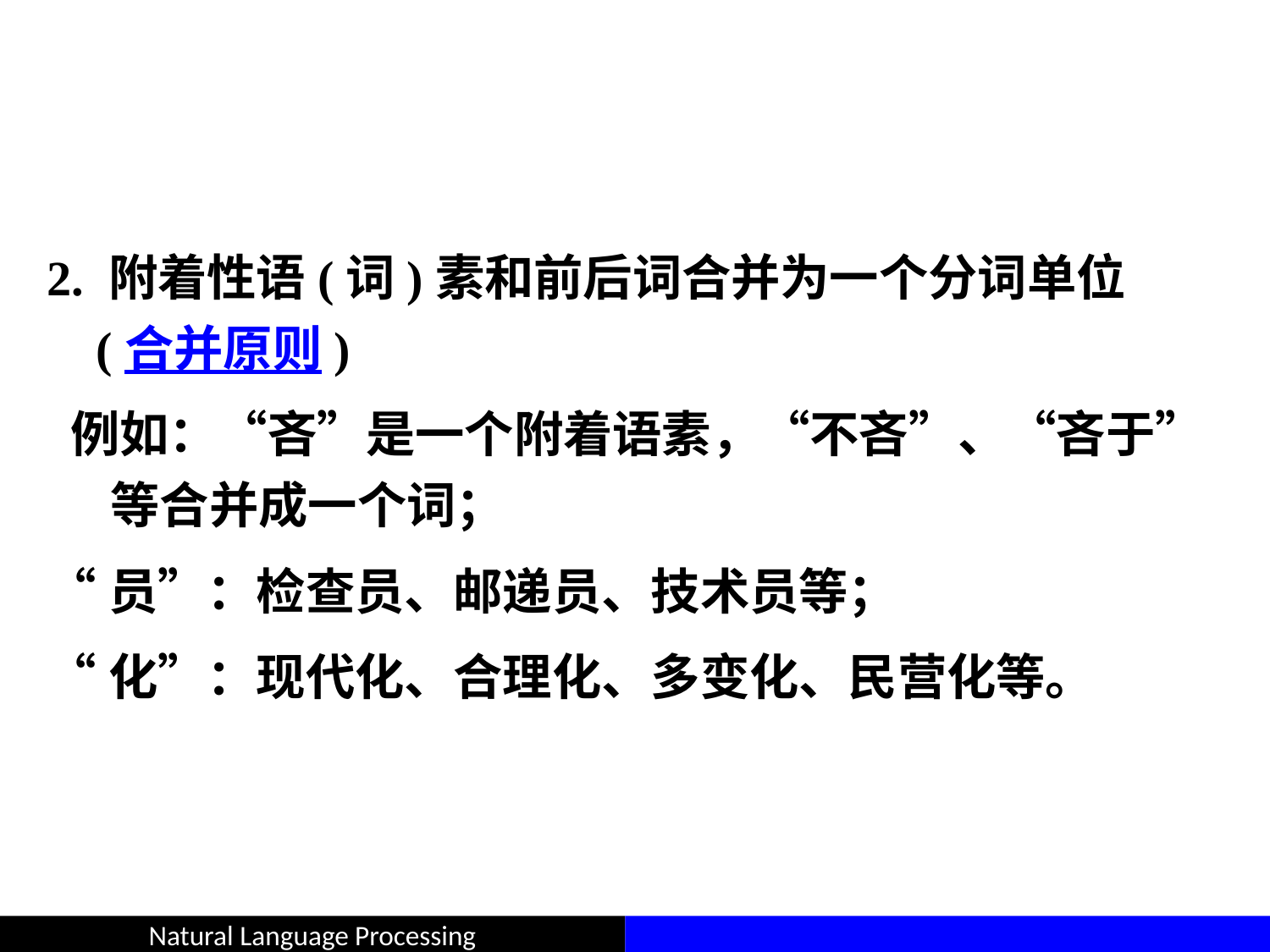

#
2. 附着性语(词)素和前后词合并为一个分词单位
    (合并原则)
 例如：“吝”是一个附着语素，“不吝”、“吝于”等合并成一个词；
“员”：检查员、邮递员、技术员等；
“化”：现代化、合理化、多变化、民营化等。